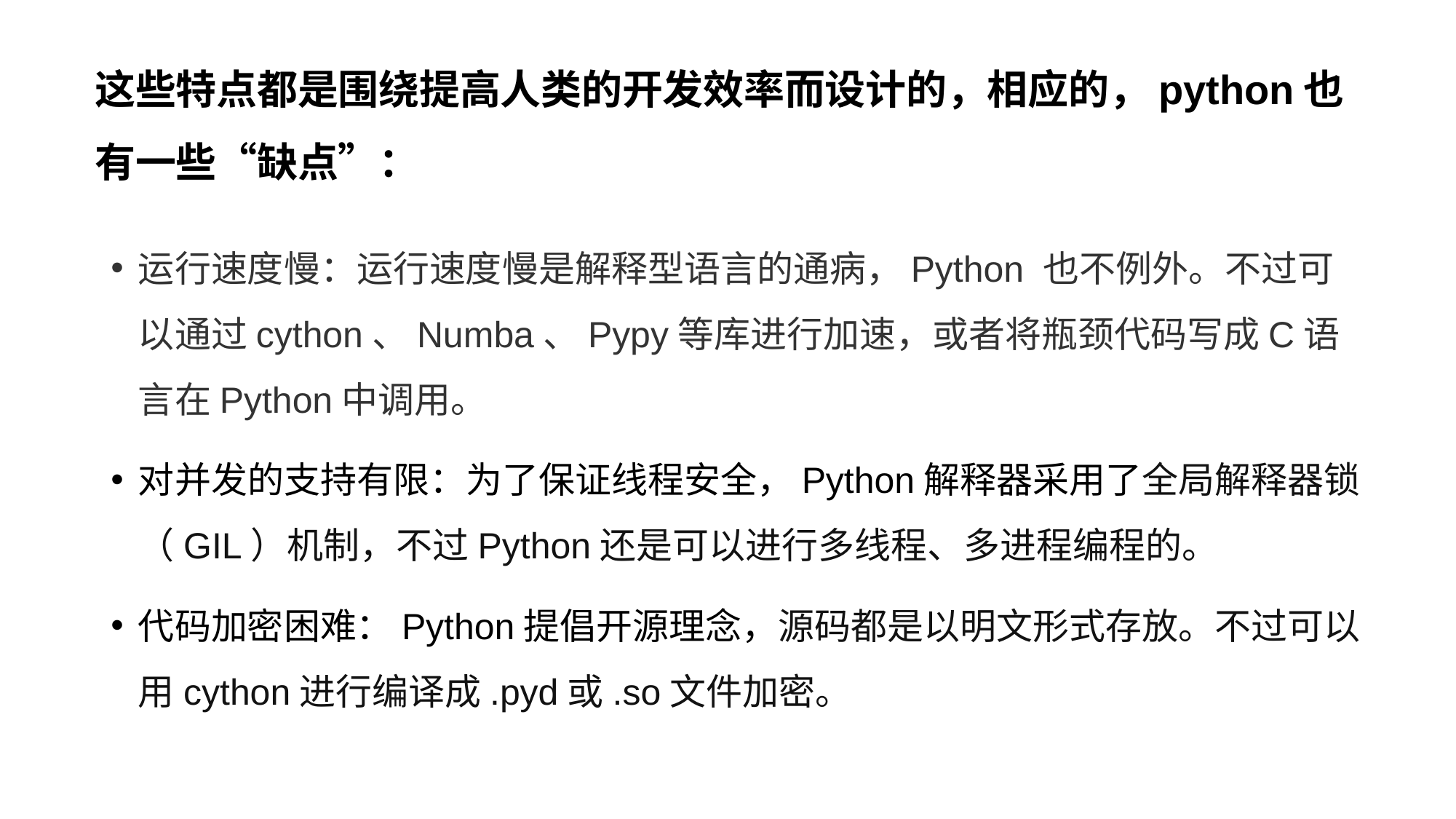

# 这些特点都是围绕提高人类的开发效率而设计的，相应的，python也有一些“缺点”：
运行速度慢：运行速度慢是解释型语言的通病，Python 也不例外。不过可以通过cython、Numba、Pypy等库进行加速，或者将瓶颈代码写成C语言在Python中调用。
对并发的支持有限：为了保证线程安全，Python解释器采用了全局解释器锁（GIL）机制，不过Python还是可以进行多线程、多进程编程的。
代码加密困难：Python提倡开源理念，源码都是以明文形式存放。不过可以用cython进行编译成.pyd或.so文件加密。